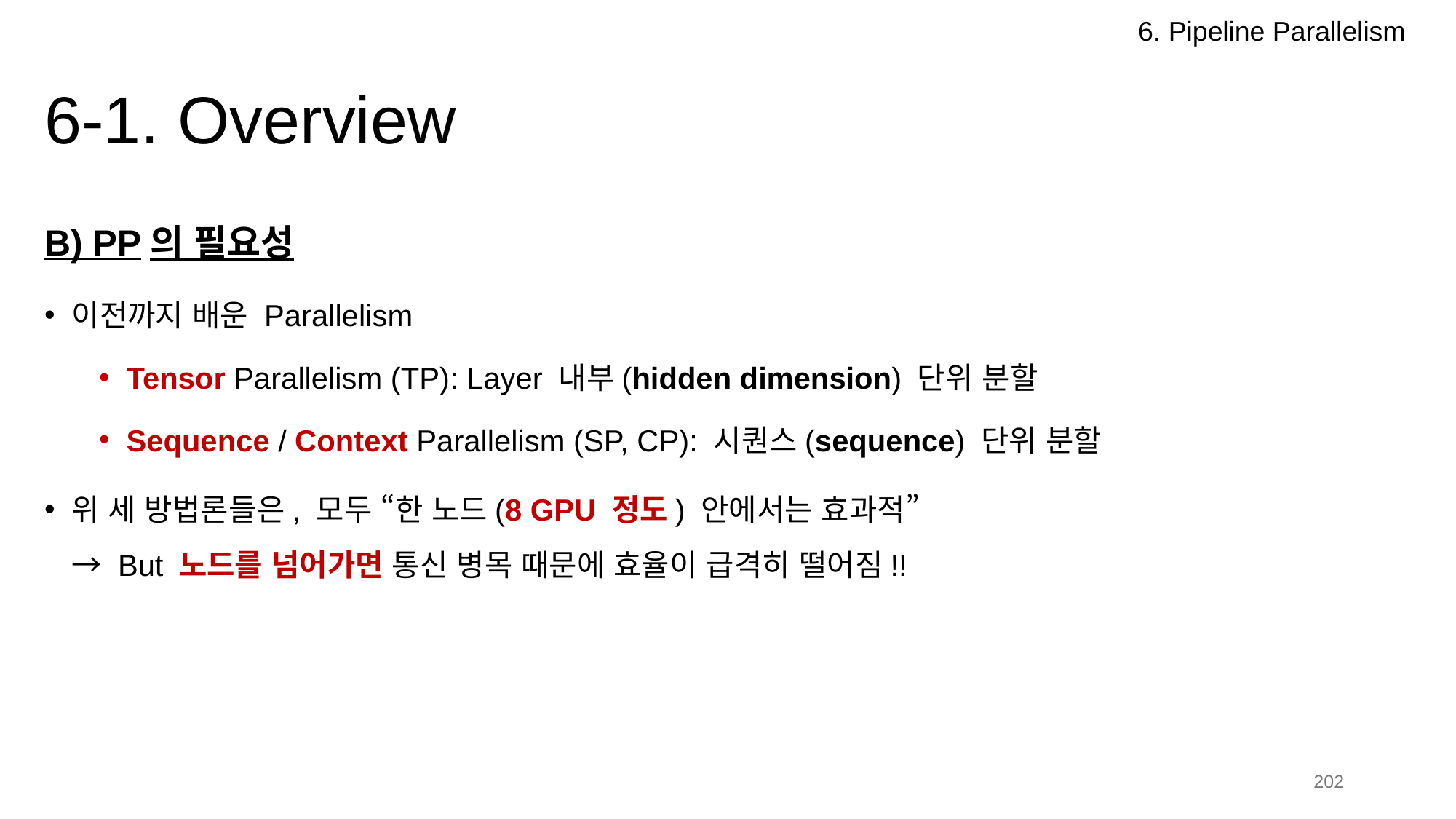

6. Pipeline Parallelism
# 6-1. Overview
B) PP의 필요성
이전까지 배운 Parallelism
Tensor Parallelism (TP): Layer 내부(hidden dimension) 단위 분할
Sequence / Context Parallelism (SP, CP): 시퀀스(sequence) 단위 분할
위 세 방법론들은, 모두 “한 노드(8 GPU 정도) 안에서는 효과적”
→ But 노드를 넘어가면 통신 병목 때문에 효율이 급격히 떨어짐!!

202